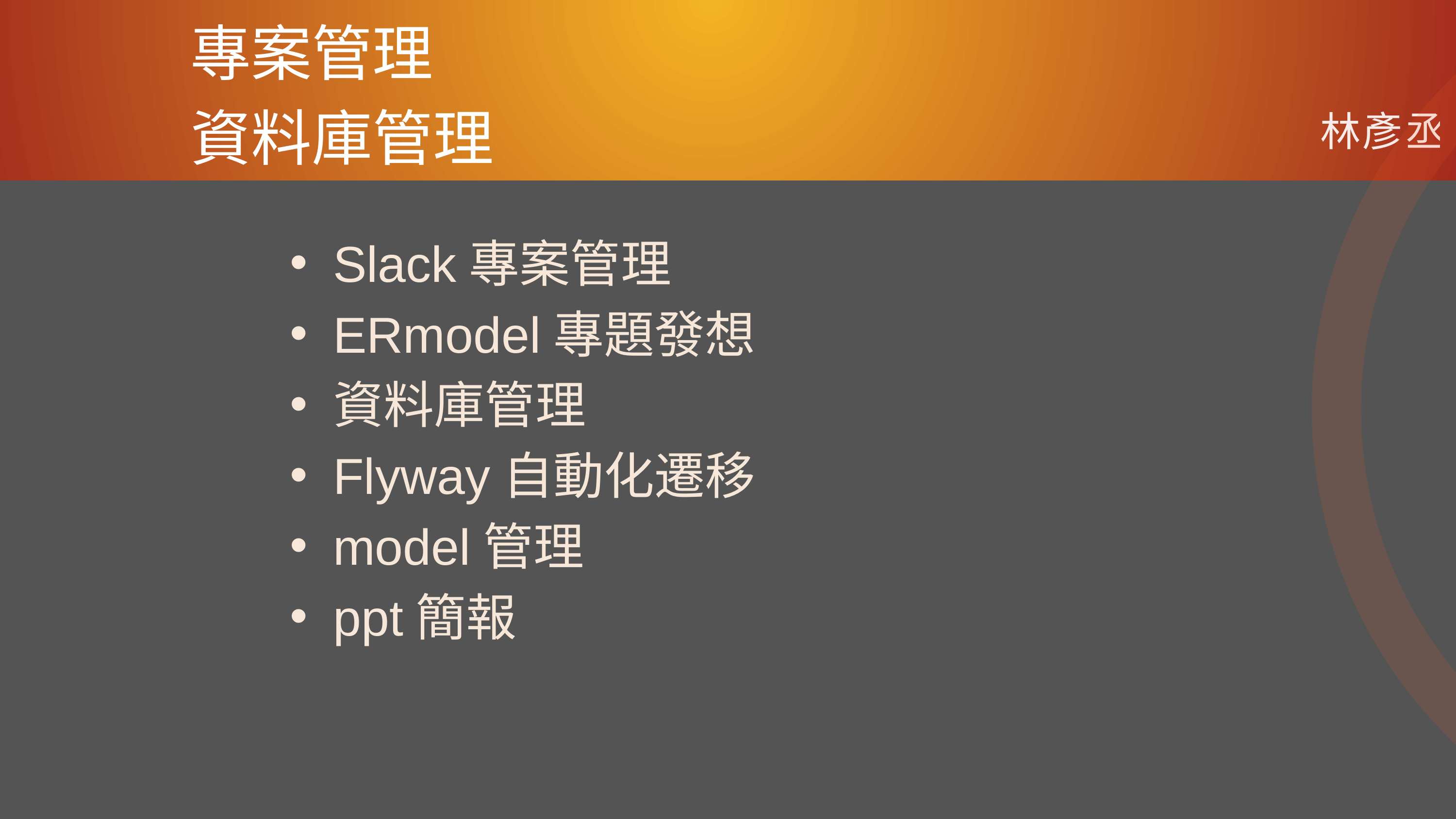

專案管理
資料庫管理
林彥丞
Slack專案管理
ERmodel專題發想
資料庫管理
Flyway自動化遷移
model管理
ppt簡報